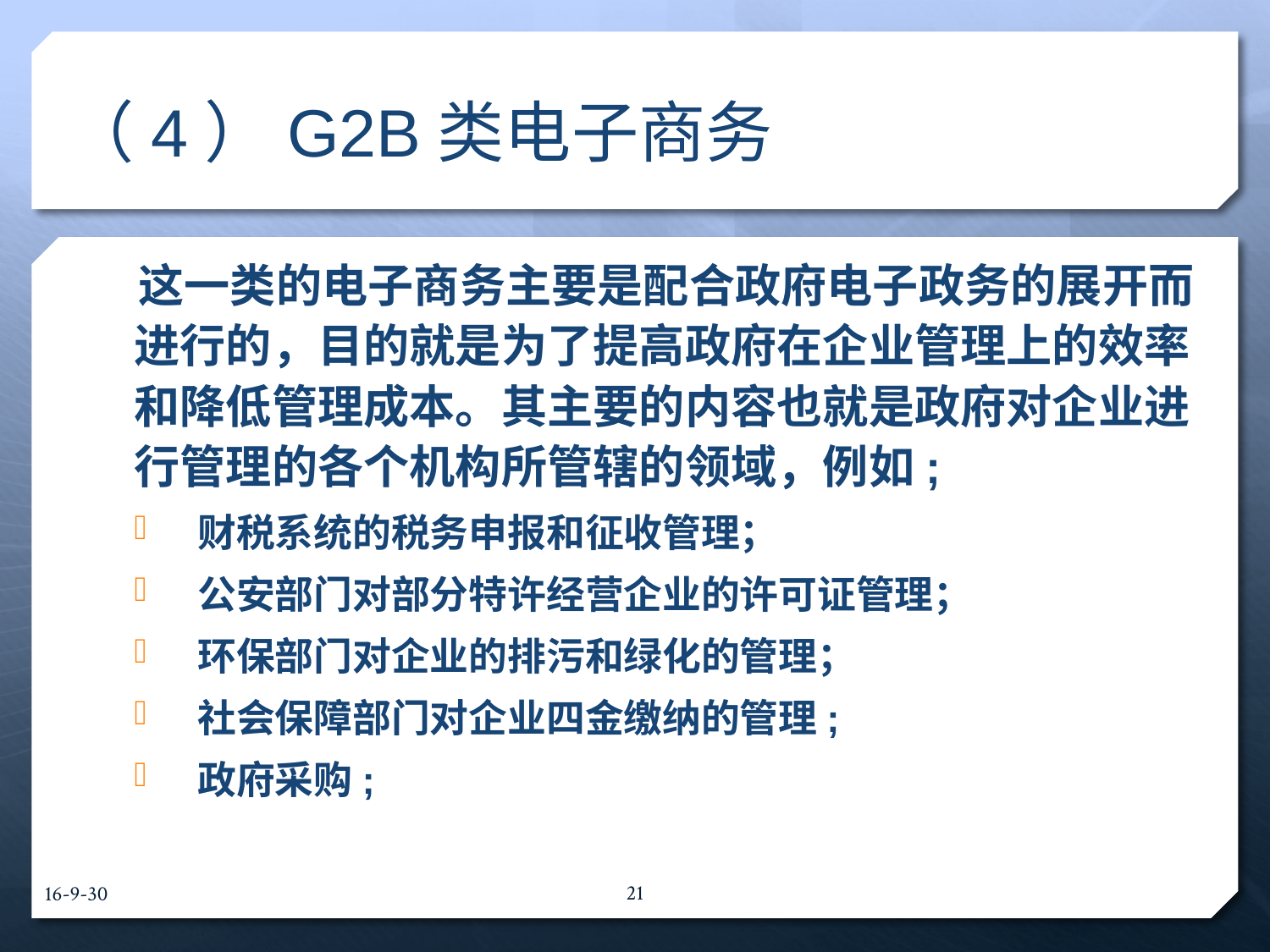

# （4）G2B类电子商务
       这一类的电子商务主要是配合政府电子政务的展开而进行的，目的就是为了提高政府在企业管理上的效率和降低管理成本。其主要的内容也就是政府对企业进行管理的各个机构所管辖的领域，例如;
财税系统的税务申报和征收管理；
公安部门对部分特许经营企业的许可证管理；
环保部门对企业的排污和绿化的管理；
社会保障部门对企业四金缴纳的管理;
政府采购;
16-9-30
21